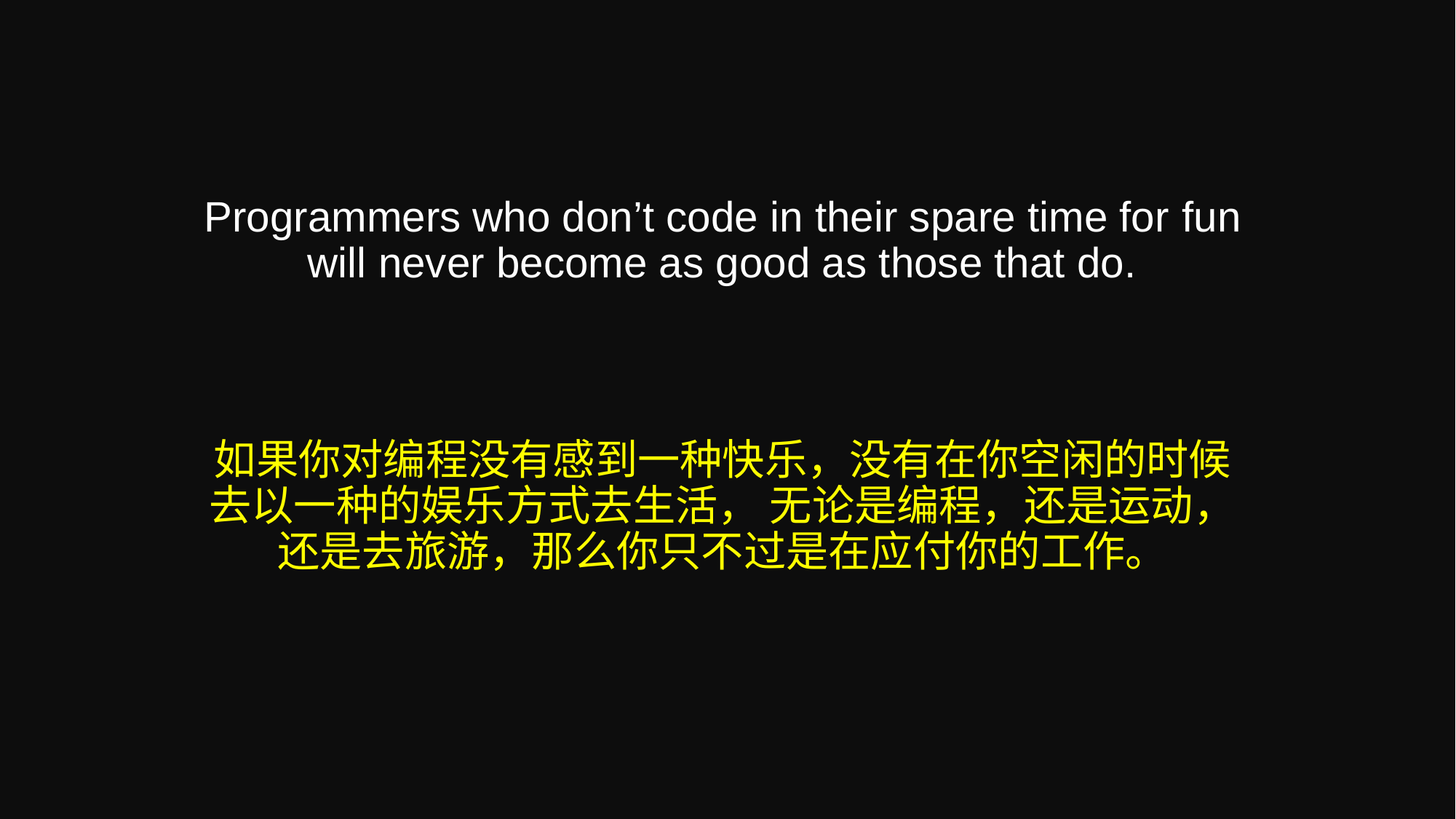

Programmers who don’t code in their spare time for fun will never become as good as those that do.
如果你对编程没有感到一种快乐，没有在你空闲的时候去以一种的娱乐方式去生活， 无论是编程，还是运动，还是去旅游，那么你只不过是在应付你的工作。